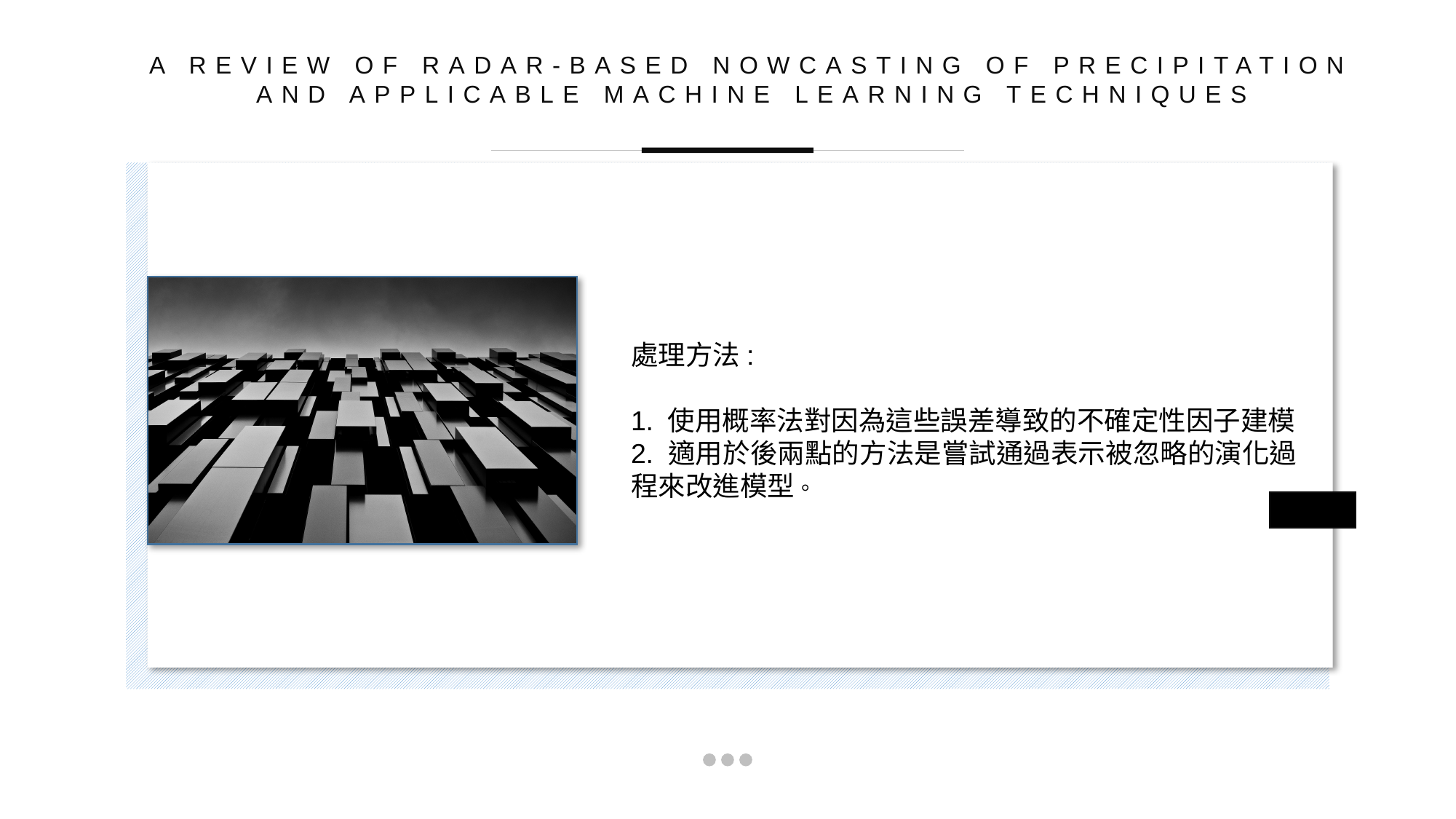

A REVIEW OF RADAR-BASED NOWCASTING OF PRECIPITATION AND APPLICABLE MACHINE LEARNING TECHNIQUES

處理方法:

1. 使用概率法對因為這些誤差導致的不確定性因子建模
2. 適用於後兩點的方法是嘗試通過表示被忽略的演化過程來改進模型。